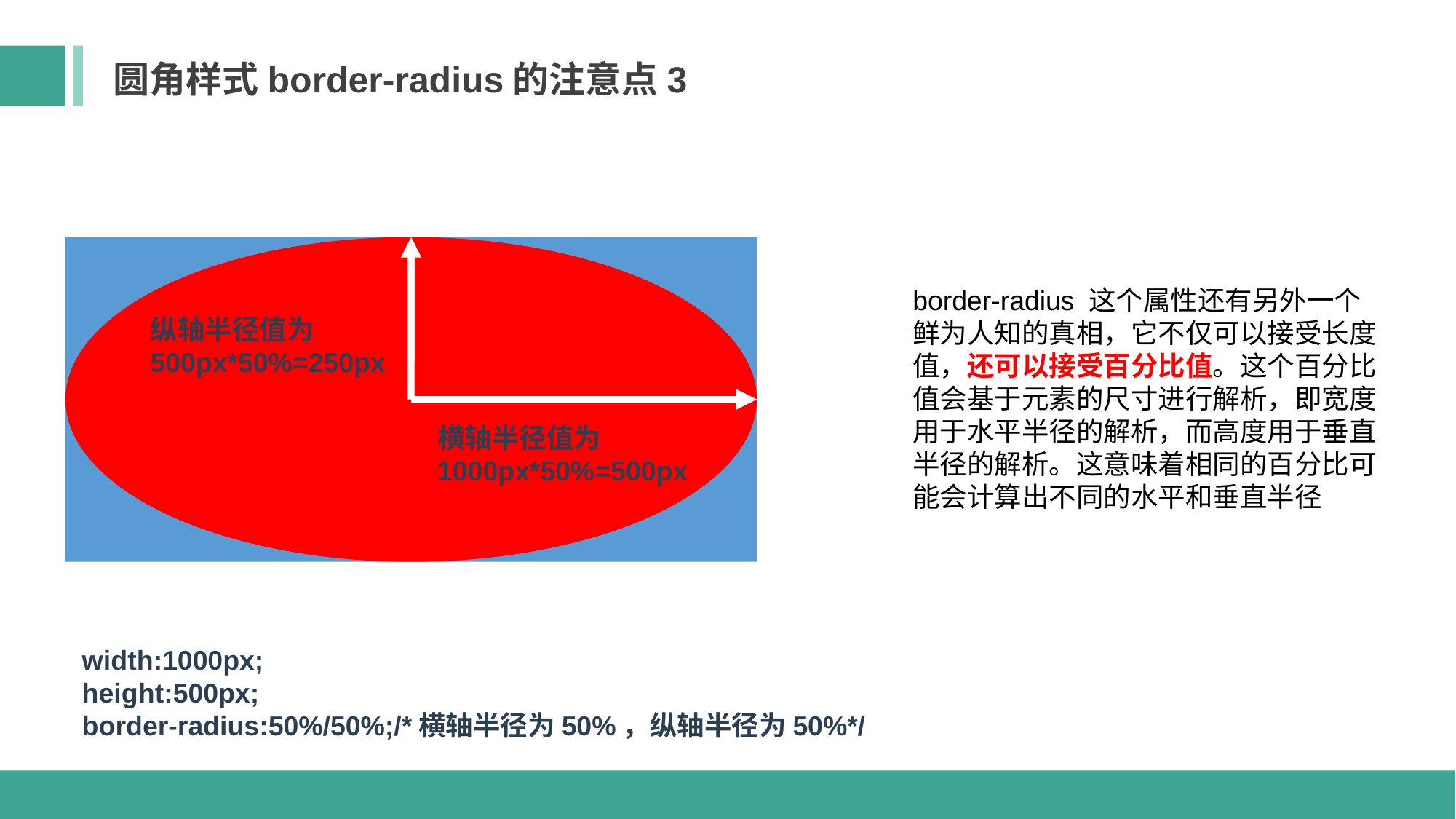

圆角样式border-radius的注意点3

border-radius 这个属性还有另外一个鲜为人知的真相，它不仅可以接受长度值，还可以接受百分比值。这个百分比值会基于元素的尺寸进行解析，即宽度用于水平半径的解析，而高度用于垂直半径的解析。这意味着相同的百分比可能会计算出不同的水平和垂直半径
纵轴半径值为
500px*50%=250px
横轴半径值为
1000px*50%=500px
width:1000px;
height:500px;
border-radius:50%/50%;/*横轴半径为50%，纵轴半径为50%*/